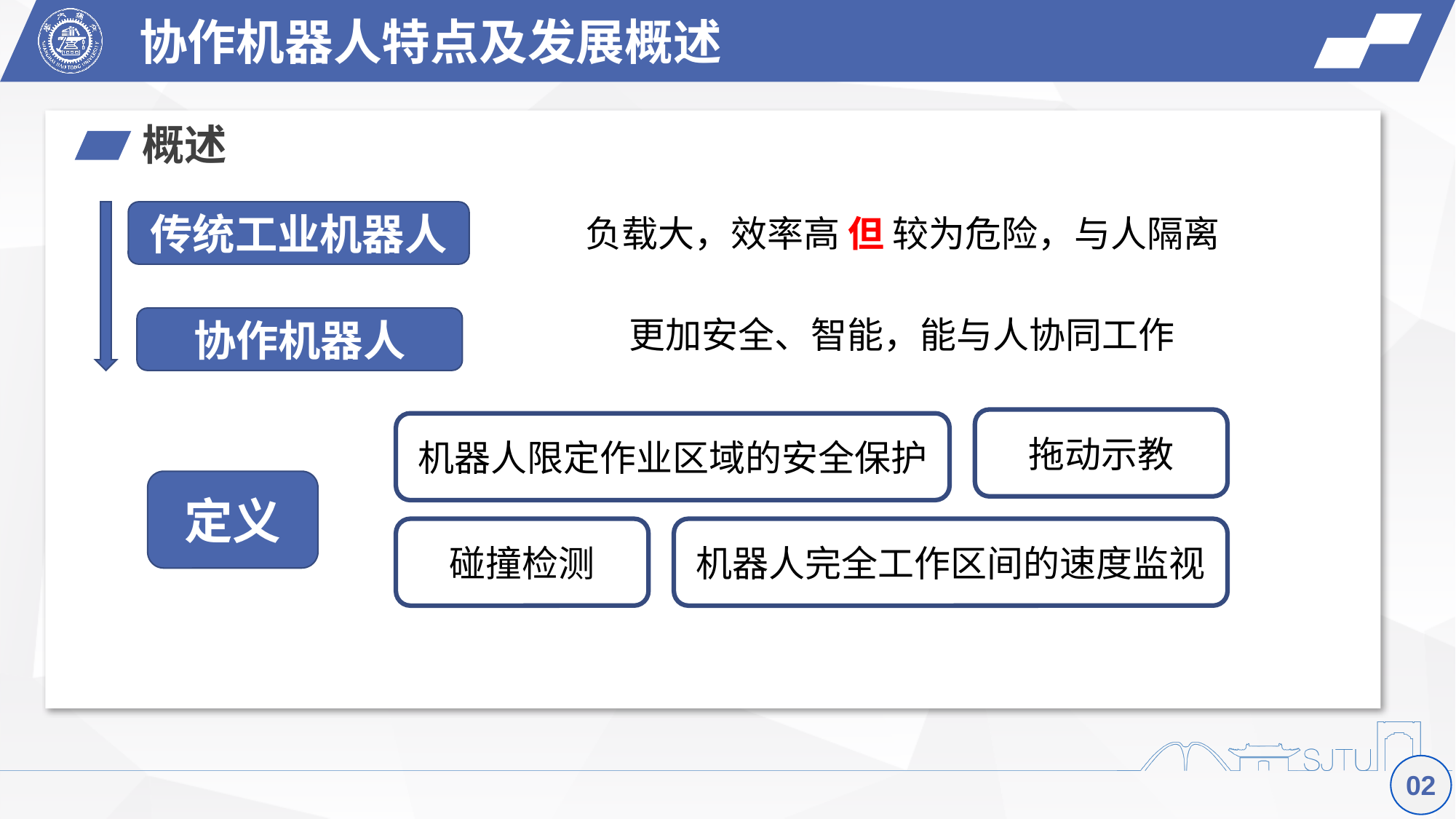

协作机器人特点及发展概述

概述

传统工业机器人
负载大，效率高 但 较为危险，与人隔离
更加安全、智能，能与人协同工作
协作机器人
拖动示教
机器人限定作业区域的安全保护
定义
碰撞检测
机器人完全工作区间的速度监视

02